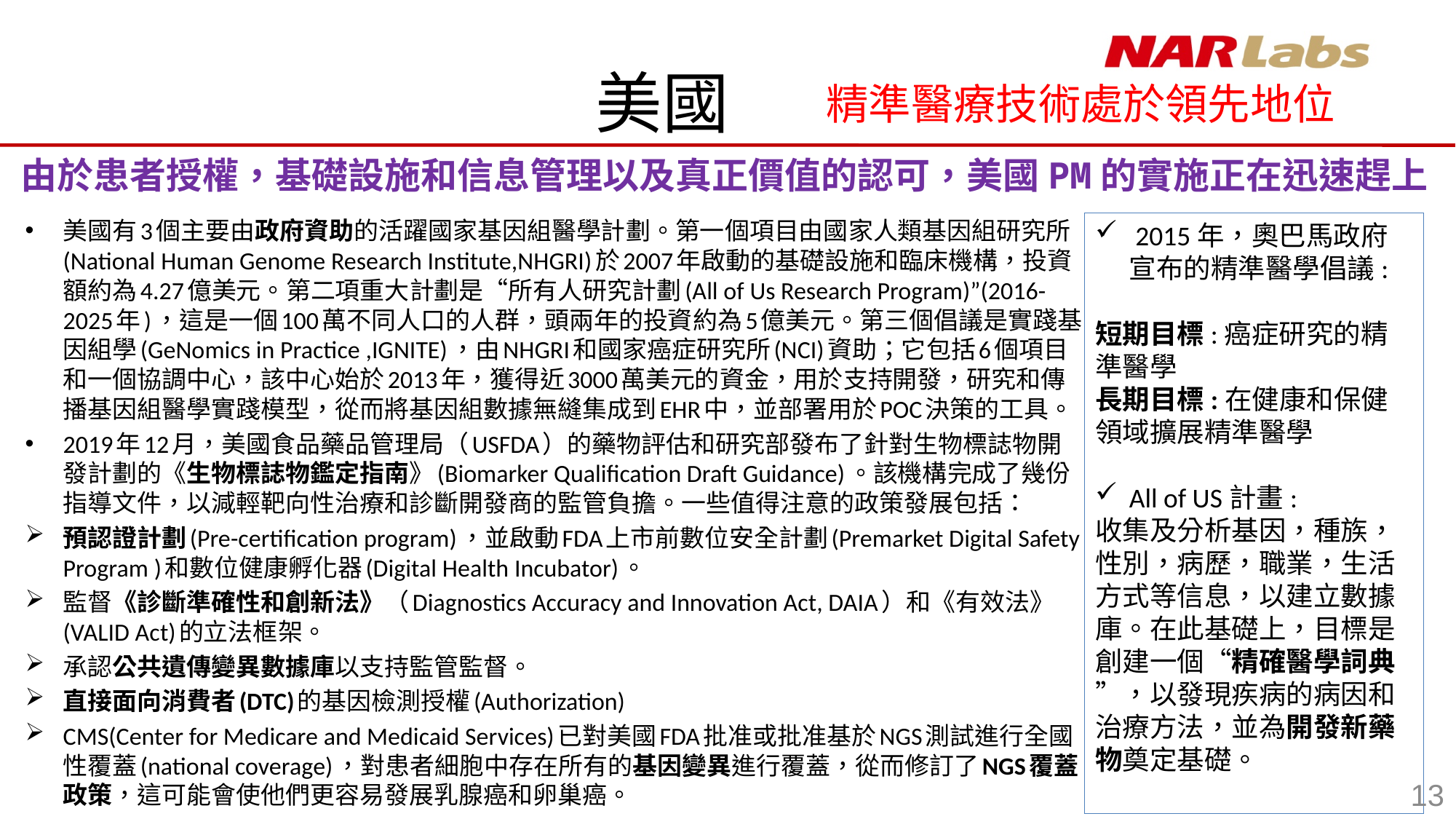

# 美國
精準醫療技術處於領先地位
由於患者授權，基礎設施和信息管理以及真正價值的認可，美國PM的實施正在迅速趕上
美國有3個主要由政府資助的活躍國家基因組醫學計劃。第一個項目由國家人類基因組研究所(National Human Genome Research Institute,NHGRI)於2007年啟動的基礎設施和臨床機構，投資額約為4.27億美元。第二項重大計劃是“所有人研究計劃(All of Us Research Program)”(2016-2025年)，這是一個100萬不同人口的人群，頭兩年的投資約為5億美元。第三個倡議是實踐基因組學(GeNomics in Practice ,IGNITE)，由NHGRI和國家癌症研究所(NCI)資助；它包括6個項目和一個協調中心，該中心始於2013年，獲得近3000萬美元的資金，用於支持開發，研究和傳播基因組醫學實踐模型，從而將基因組數據無縫集成到EHR中，並部署用於POC決策的工具。
2019年12月，美國食品藥品管理局（USFDA）的藥物評估和研究部發布了針對生物標誌物開發計劃的《生物標誌物鑑定指南》(Biomarker Qualification Draft Guidance)。該機構完成了幾份指導文件，以減輕靶向性治療和診斷開發商的監管負擔。一些值得注意的政策發展包括：
預認證計劃(Pre-certification program)，並啟動FDA上市前數位安全計劃(Premarket Digital Safety Program )和數位健康孵化器(Digital Health Incubator)。
監督《診斷準確性和創新法》（Diagnostics Accuracy and Innovation Act, DAIA）和《有效法》(VALID Act)的立法框架。
承認公共遺傳變異數據庫以支持監管監督。
直接面向消費者(DTC)的基因檢測授權(Authorization)
CMS(Center for Medicare and Medicaid Services)已對美國FDA批准或批准基於NGS測試進行全國性覆蓋(national coverage)，對患者細胞中存在所有的基因變異進行覆蓋，從而修訂了NGS覆蓋政策，這可能會使他們更容易發展乳腺癌和卵巢癌。

 2015年，奧巴馬政府宣布的精準醫學倡議:

短期目標:癌症研究的精準醫學
長期目標:在健康和保健領域擴展精準醫學

All of US計畫:
收集及分析基因，種族，性別，病歷，職業，生活方式等信息，以建立數據庫。在此基礎上，目標是創建一個“精確醫學詞典”，以發現疾病的病因和治療方法，並為開發新藥物奠定基礎。

13